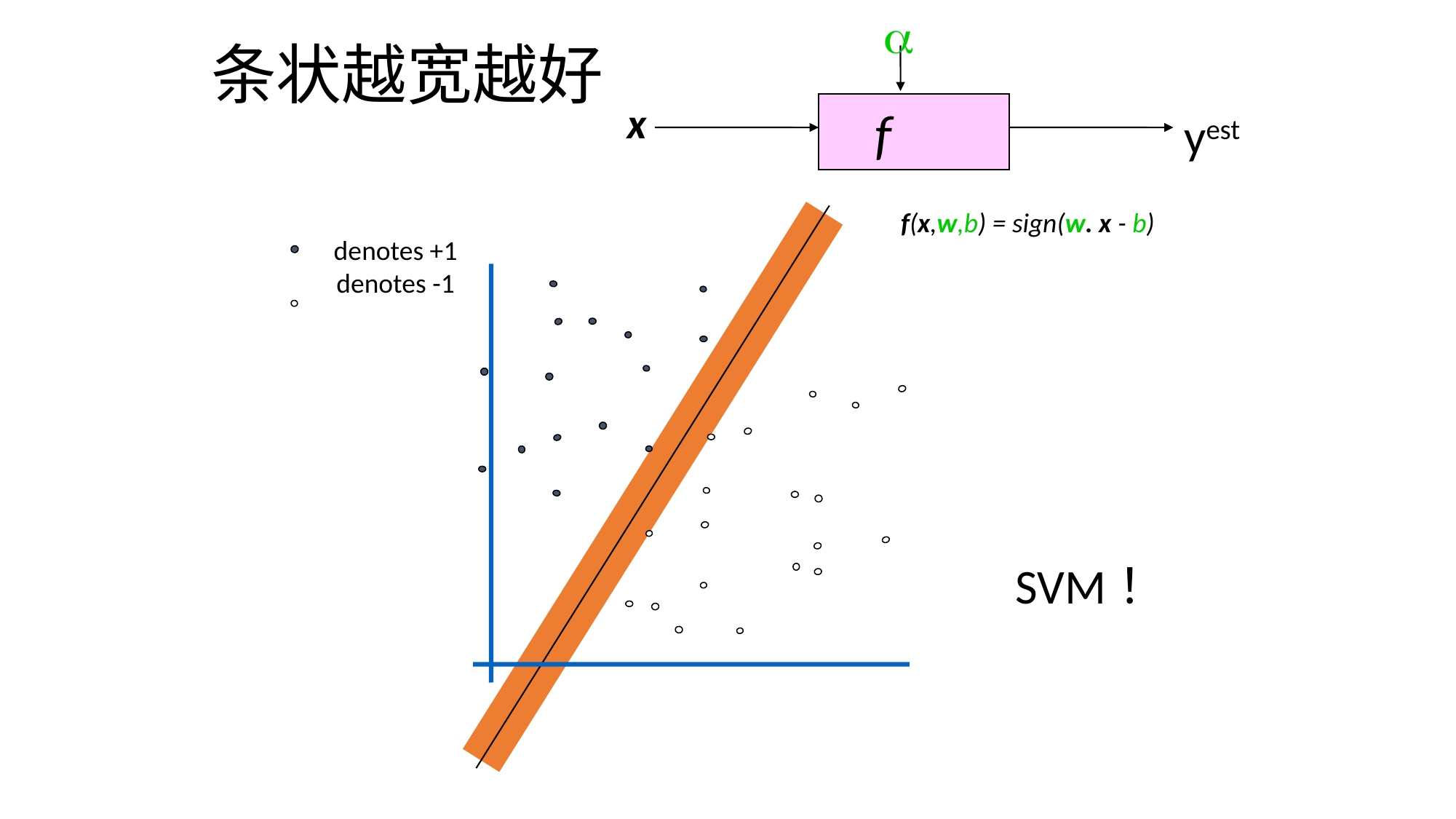

α
# 条状越宽越好

x
f
yest

f(x,w,b) = sign(w. x - b)
denotes +1
denotes -1

SVM！